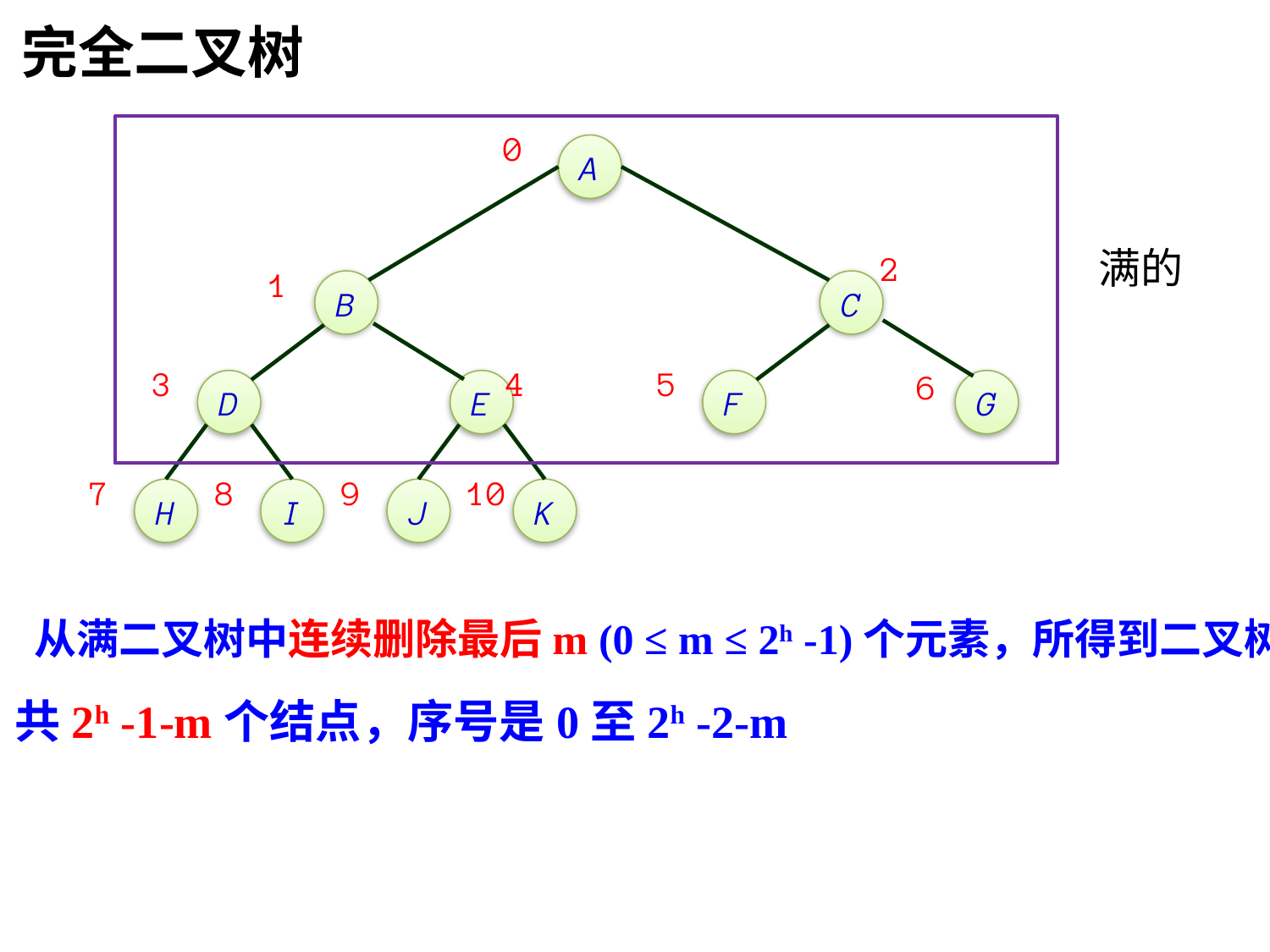

完全二叉树

满的
0
A
2
1
B
C
3
4
5
6
D
E
F
G
7
8
9
10
H
I
J
K
从满二叉树中连续删除最后m (0 ≤ m ≤ 2h -1)个元素，所得到二叉树
共2h -1-m个结点，序号是0至2h -2-m